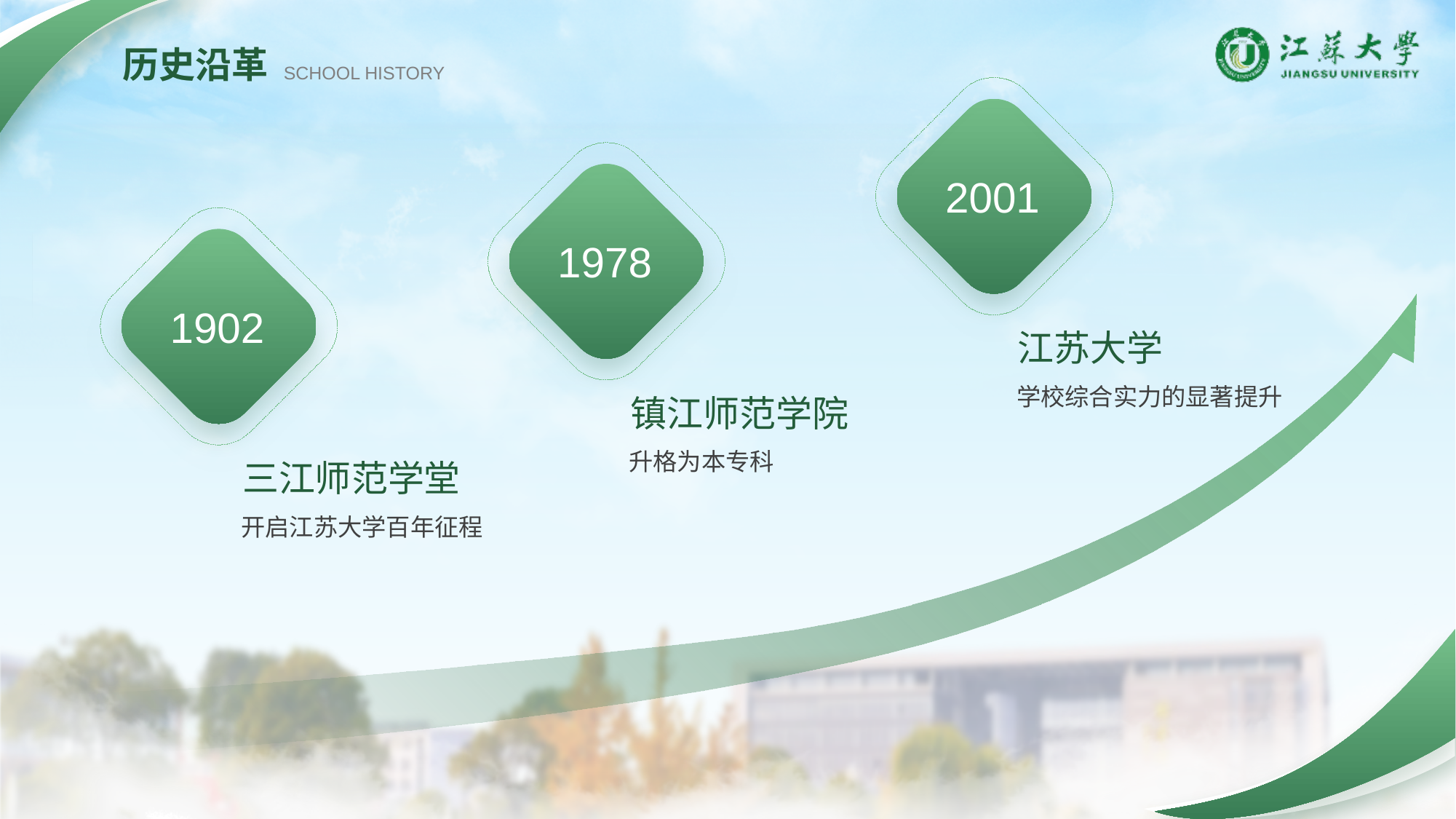

历史沿革
SCHOOL HISTORY

2001
江苏大学
学校综合实力的显著提升

1978
镇江师范学院
升格为本专科

1902
三江师范学堂
开启江苏大学百年征程